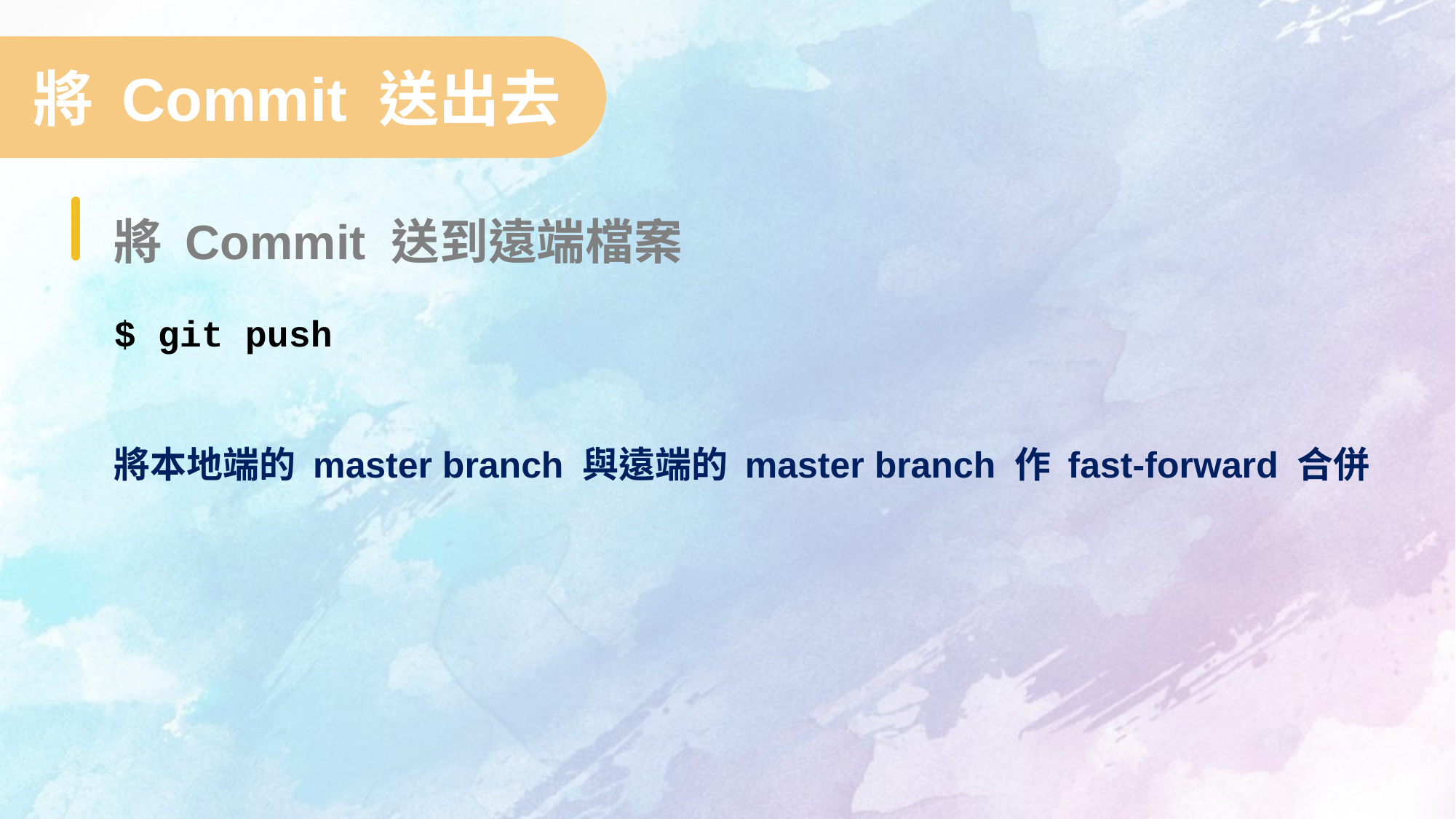

將 Commit 送出去
將 Commit 送到遠端檔案
$ git push
將本地端的 master branch 與遠端的 master branch 作 fast-forward 合併